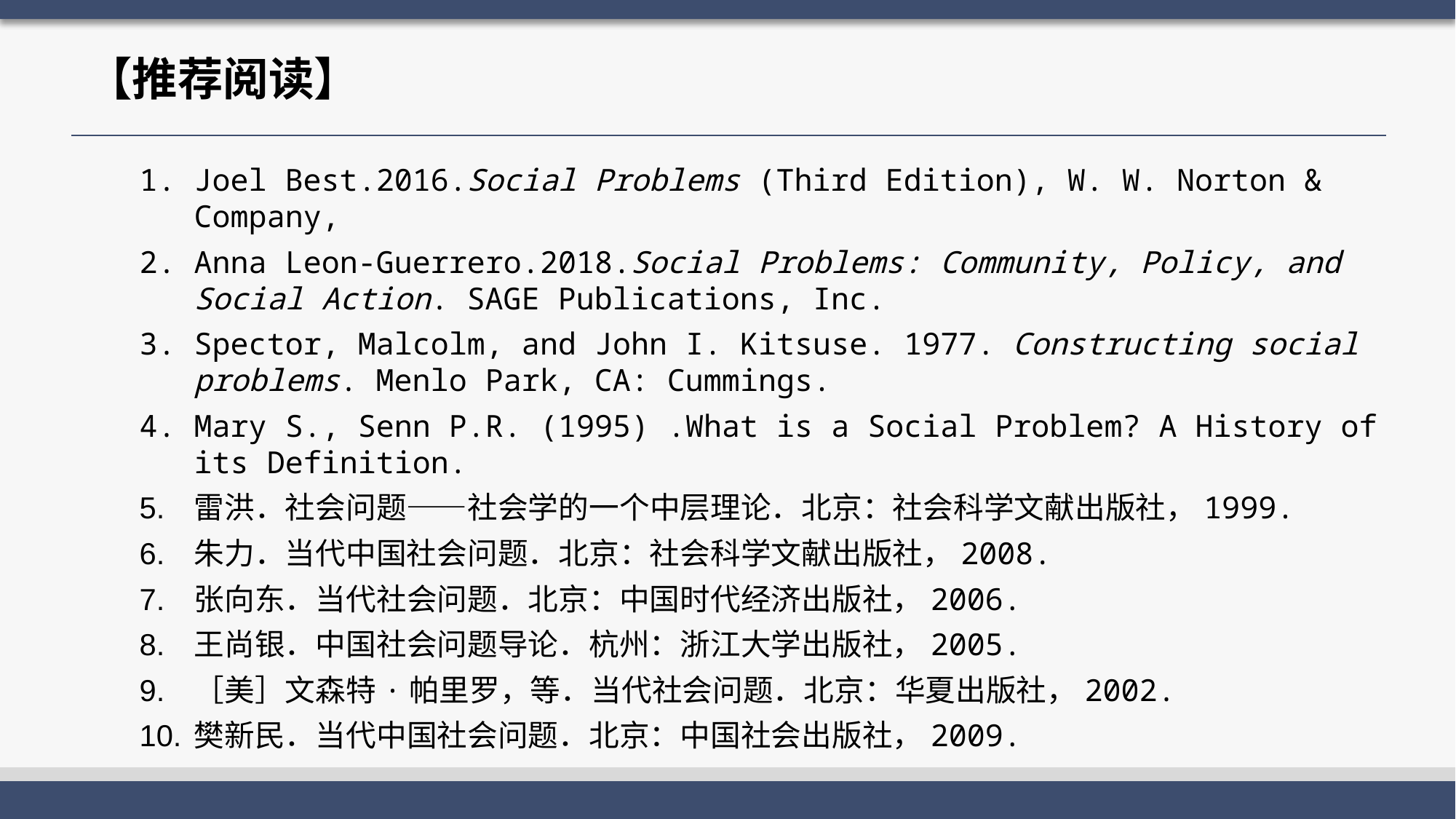

# 【推荐阅读】

Joel Best.2016.Social Problems (Third Edition), W. W. Norton & Company,
Anna Leon-Guerrero.2018.Social Problems: Community, Policy, and Social Action. SAGE Publications, Inc.
Spector, Malcolm, and John I. Kitsuse. 1977. Constructing social problems. Menlo Park, CA: Cummings.
Mary S., Senn P.R. (1995) .What is a Social Problem? A History of its Definition.
雷洪．社会问题——社会学的一个中层理论．北京：社会科学文献出版社，1999.
朱力．当代中国社会问题．北京：社会科学文献出版社，2008.
张向东．当代社会问题．北京：中国时代经济出版社，2006.
王尚银．中国社会问题导论．杭州：浙江大学出版社，2005.
［美］文森特·帕里罗，等．当代社会问题．北京：华夏出版社，2002.
樊新民．当代中国社会问题．北京：中国社会出版社，2009.